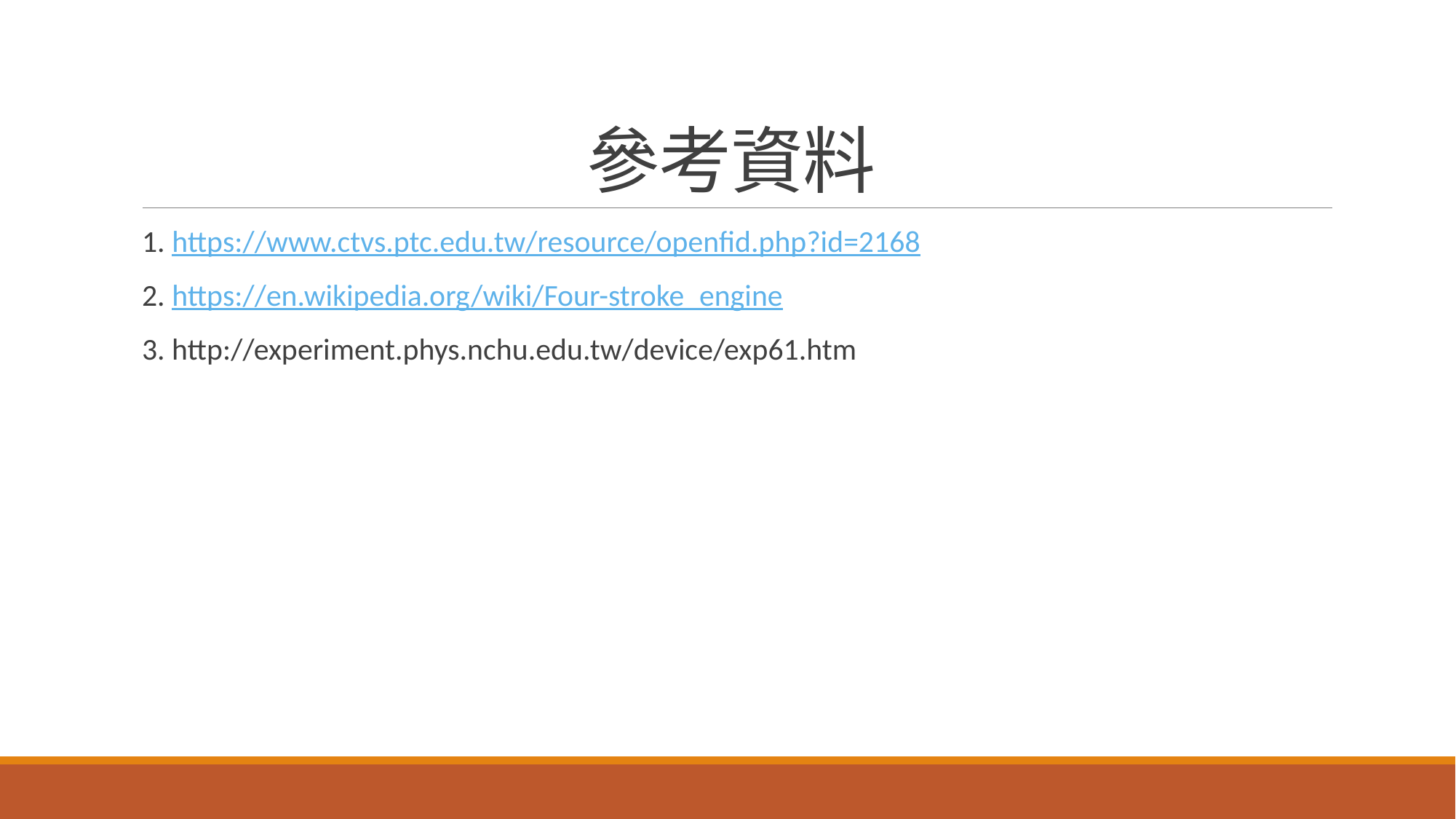

# 參考資料
1. https://www.ctvs.ptc.edu.tw/resource/openfid.php?id=2168
2. https://en.wikipedia.org/wiki/Four-stroke_engine
3. http://experiment.phys.nchu.edu.tw/device/exp61.htm